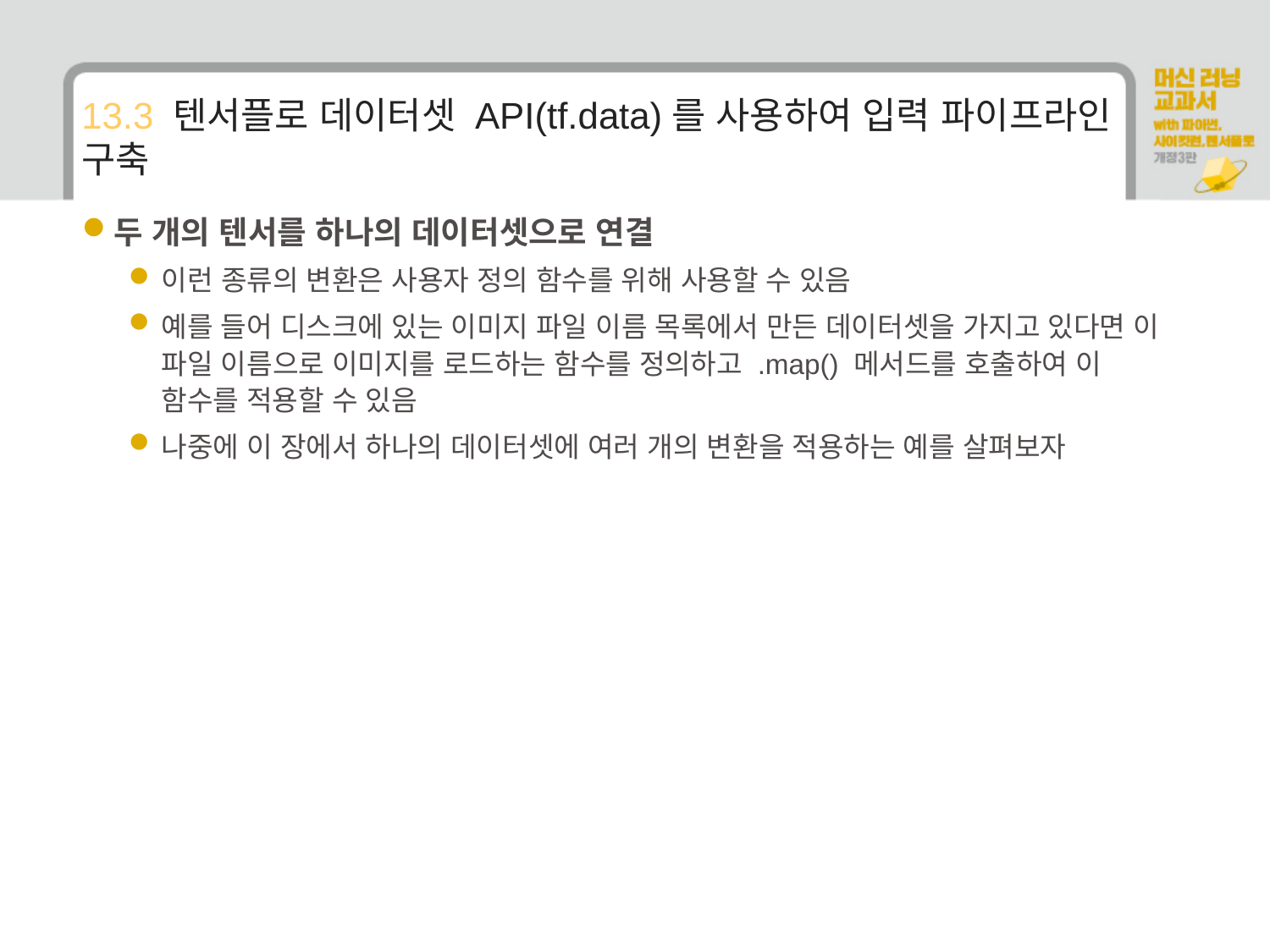

# 13.3 텐서플로 데이터셋 API(tf.data)를 사용하여 입력 파이프라인 구축
두 개의 텐서를 하나의 데이터셋으로 연결
이런 종류의 변환은 사용자 정의 함수를 위해 사용할 수 있음
예를 들어 디스크에 있는 이미지 파일 이름 목록에서 만든 데이터셋을 가지고 있다면 이 파일 이름으로 이미지를 로드하는 함수를 정의하고 .map() 메서드를 호출하여 이 함수를 적용할 수 있음
나중에 이 장에서 하나의 데이터셋에 여러 개의 변환을 적용하는 예를 살펴보자